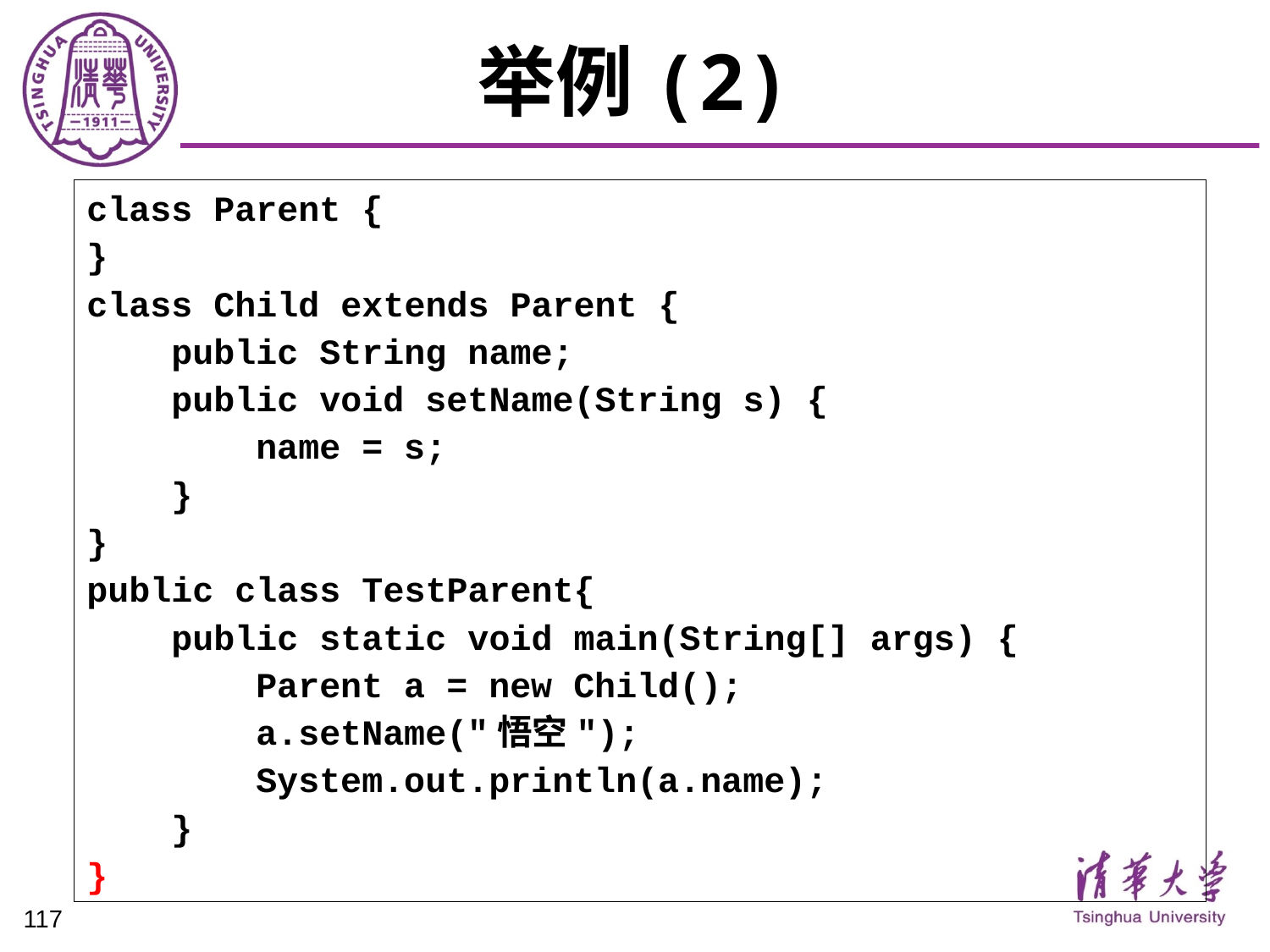

# 举例(2)
class Parent {
}
class Child extends Parent {
    public String name;
    public void setName(String s) {
        name = s;
    }
}
public class TestParent{
    public static void main(String[] args) {
        Parent a = new Child();
        a.setName("悟空");
        System.out.println(a.name);
    }
}
117